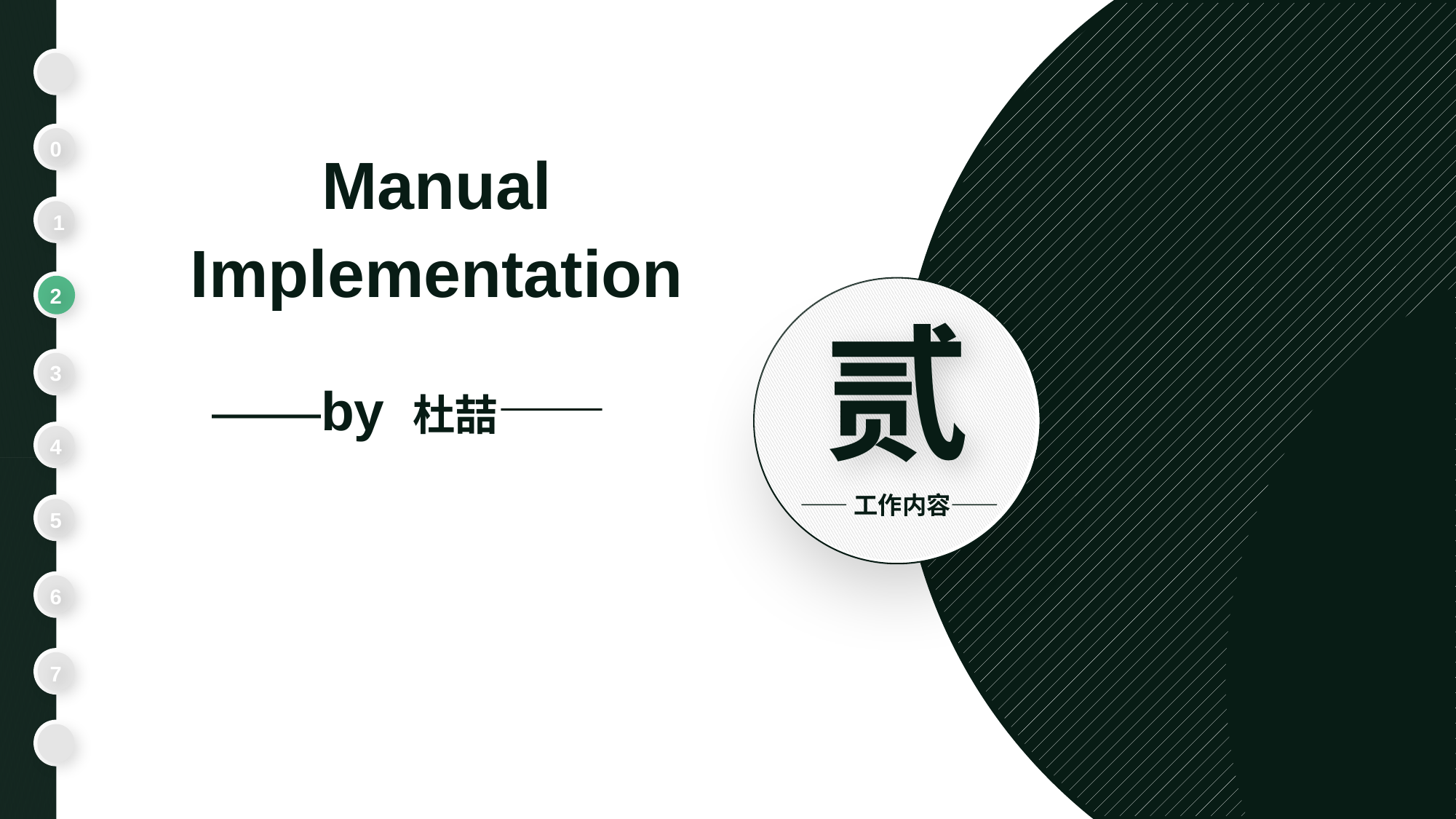

Manual Implementation
0

1

2

贰

3
——by 杜喆——

4
——工作内容——

5

6

7